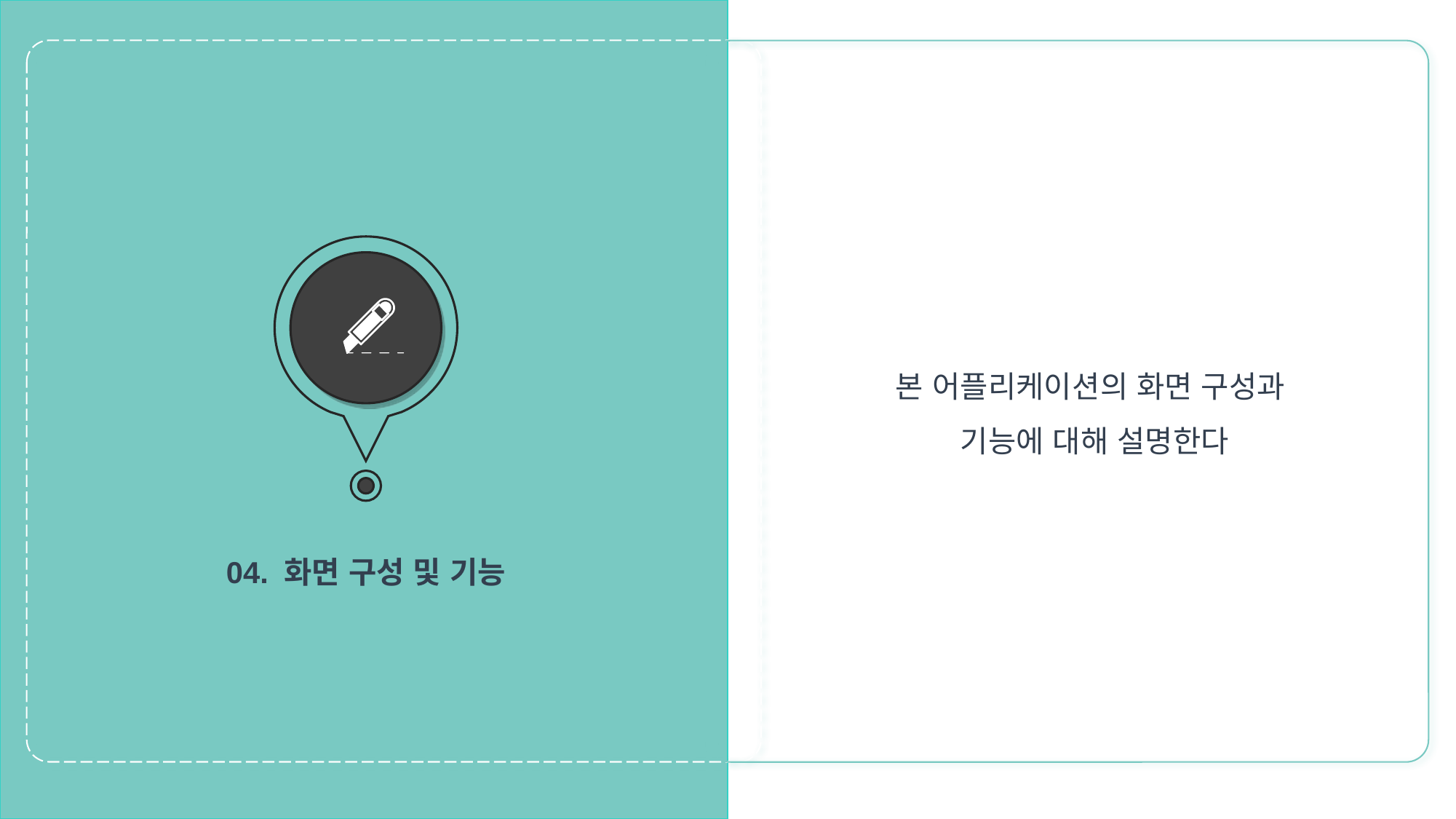

04. 화면 구성 및 기능
본 어플리케이션의 화면 구성과
기능에 대해 설명한다